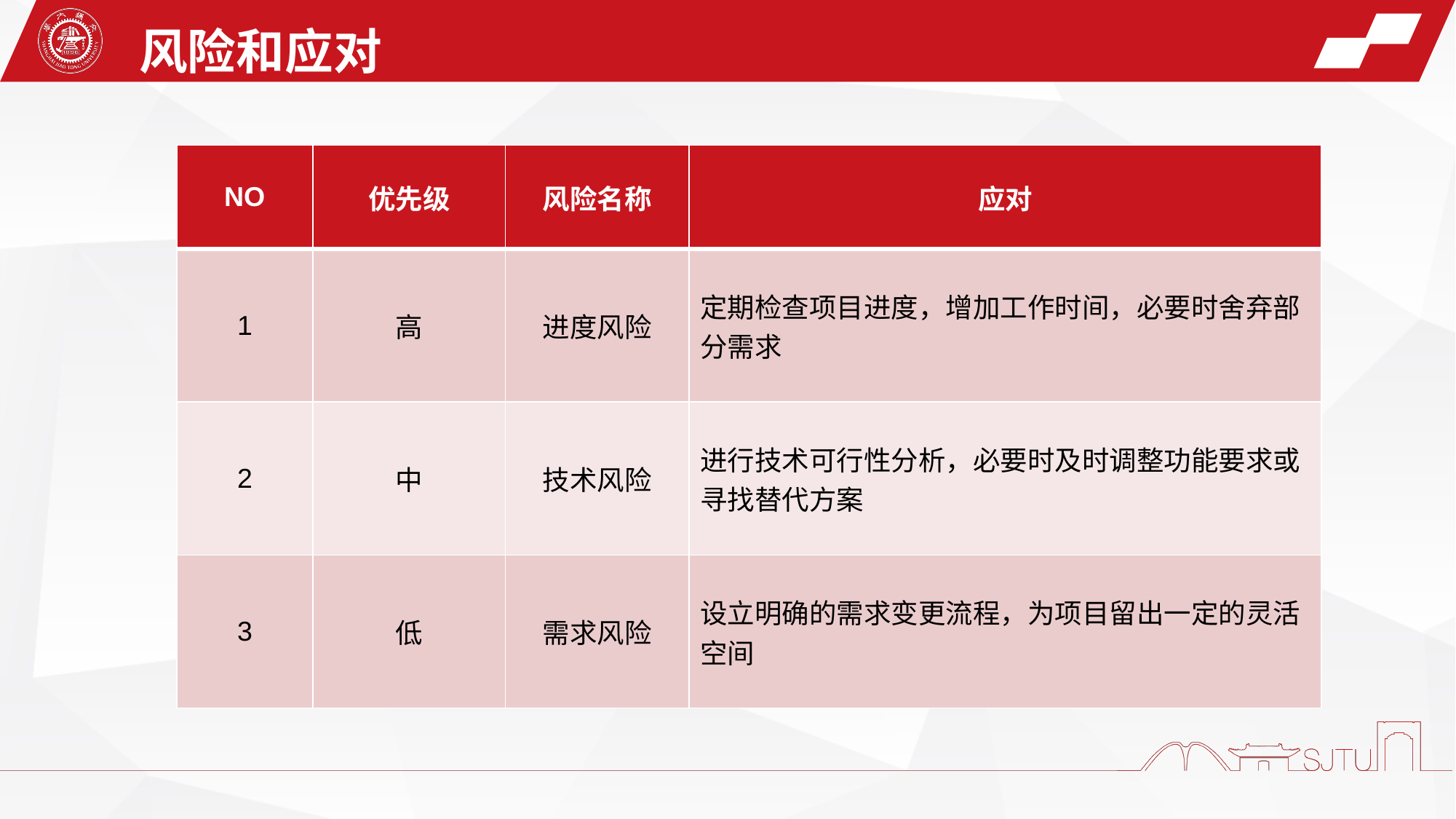

风险和应对
| NO | 优先级 | 风险名称 | 应对 |
| --- | --- | --- | --- |
| 1 | 高 | 进度风险 | 定期检查项目进度，增加工作时间，必要时舍弃部分需求 |
| 2 | 中 | 技术风险 | 进行技术可行性分析，必要时及时调整功能要求或寻找替代方案 |
| 3 | 低 | 需求风险 | 设立明确的需求变更流程，为项目留出一定的灵活空间 |